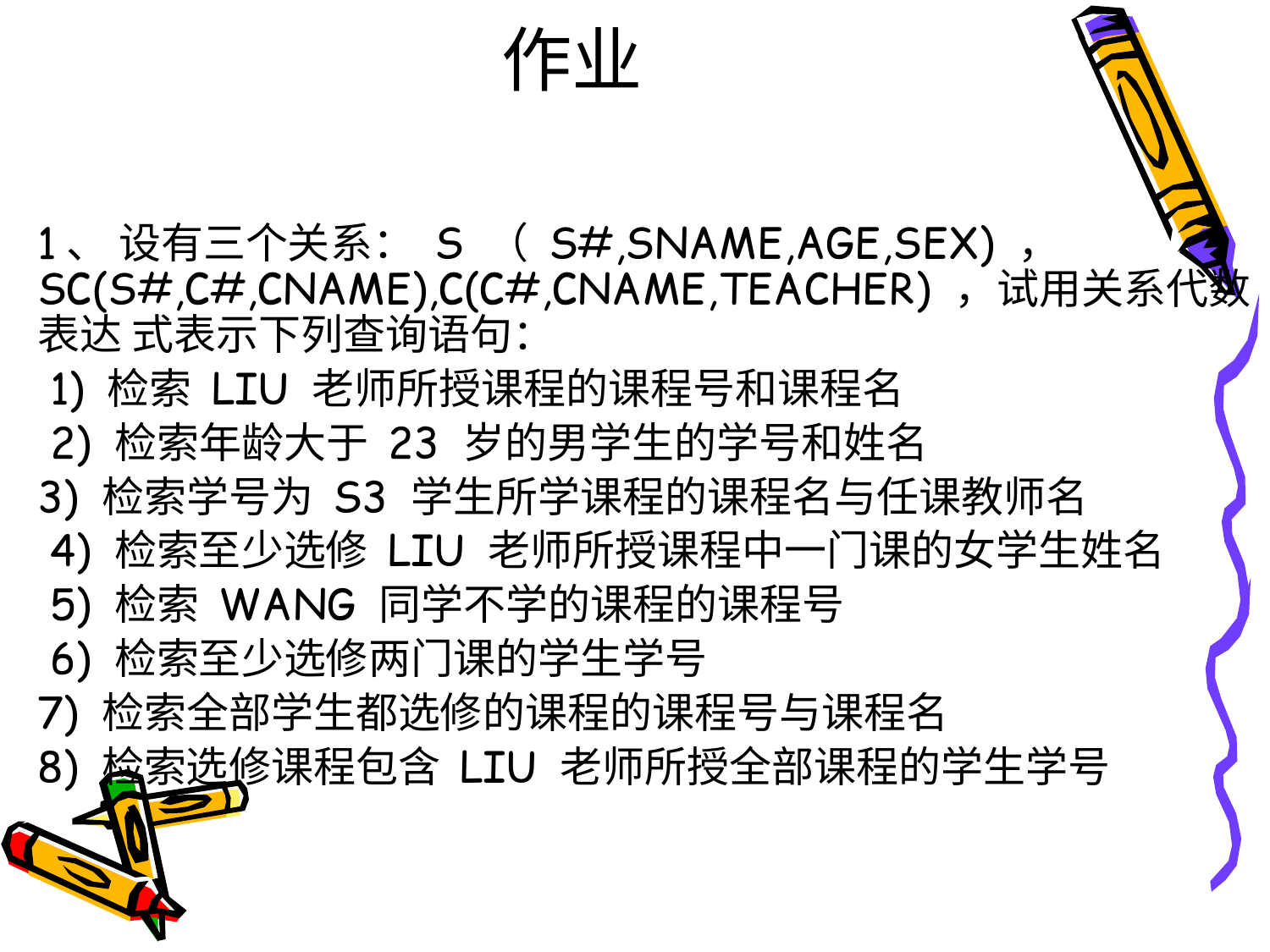

# 作业

1、 设有三个关系： S （ S#,SNAME,AGE,SEX) ， SC(S#,C#,CNAME),C(C#,CNAME,TEACHER) ，试用关系代数表达 式表示下列查询语句：
 1) 检索 LIU 老师所授课程的课程号和课程名
 2) 检索年龄大于 23 岁的男学生的学号和姓名
3) 检索学号为 S3 学生所学课程的课程名与任课教师名
 4) 检索至少选修 LIU 老师所授课程中一门课的女学生姓名
 5) 检索 WANG 同学不学的课程的课程号
 6) 检索至少选修两门课的学生学号
7) 检索全部学生都选修的课程的课程号与课程名
8) 检索选修课程包含 LIU 老师所授全部课程的学生学号